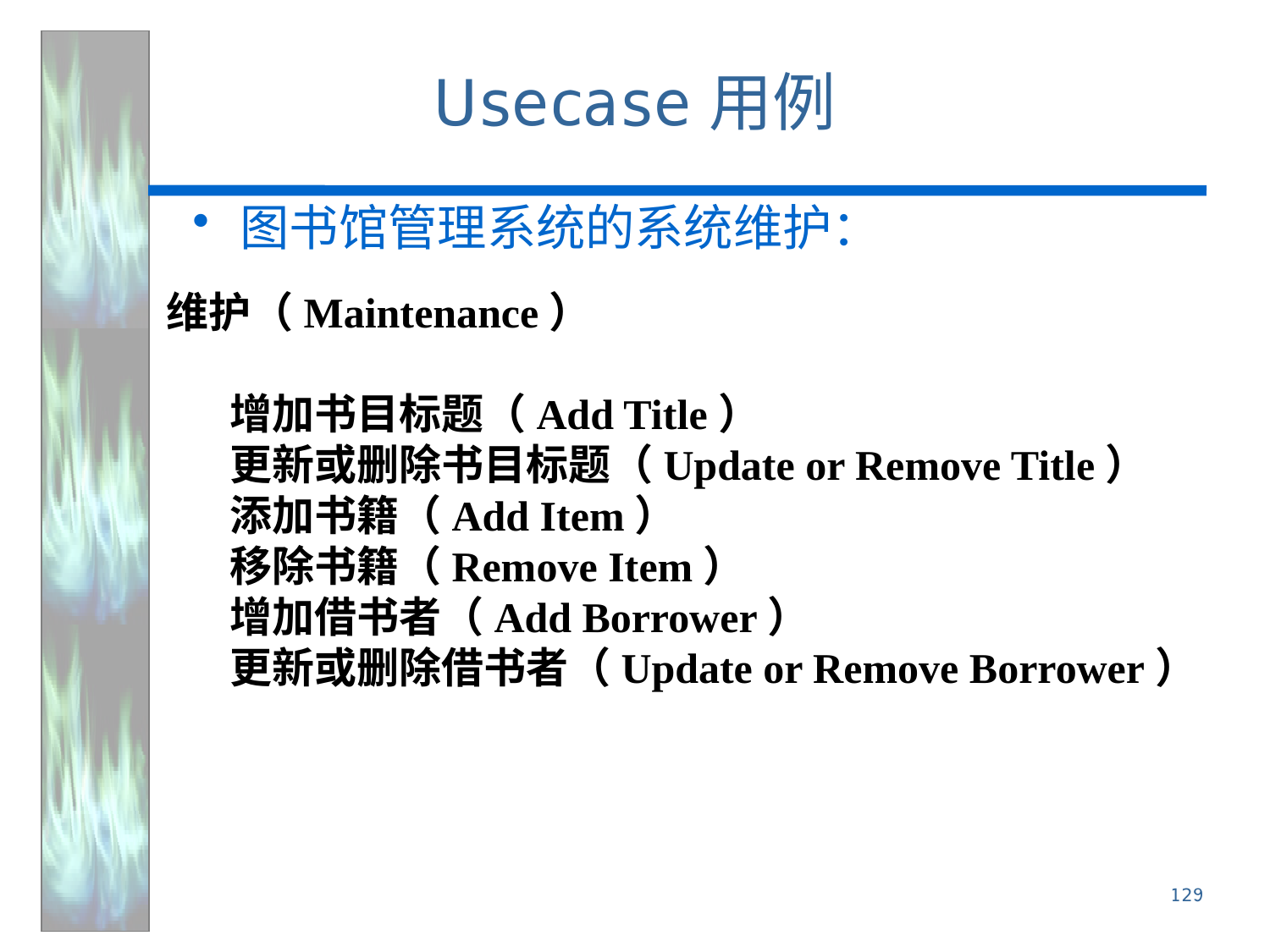

# Usecase用例
图书馆管理系统的系统维护：
维护（Maintenance）

增加书目标题（Add Title）
更新或删除书目标题（Update or Remove Title）
添加书籍（Add Item）
移除书籍（Remove Item）
增加借书者（Add Borrower）
更新或删除借书者（Update or Remove Borrower）
129